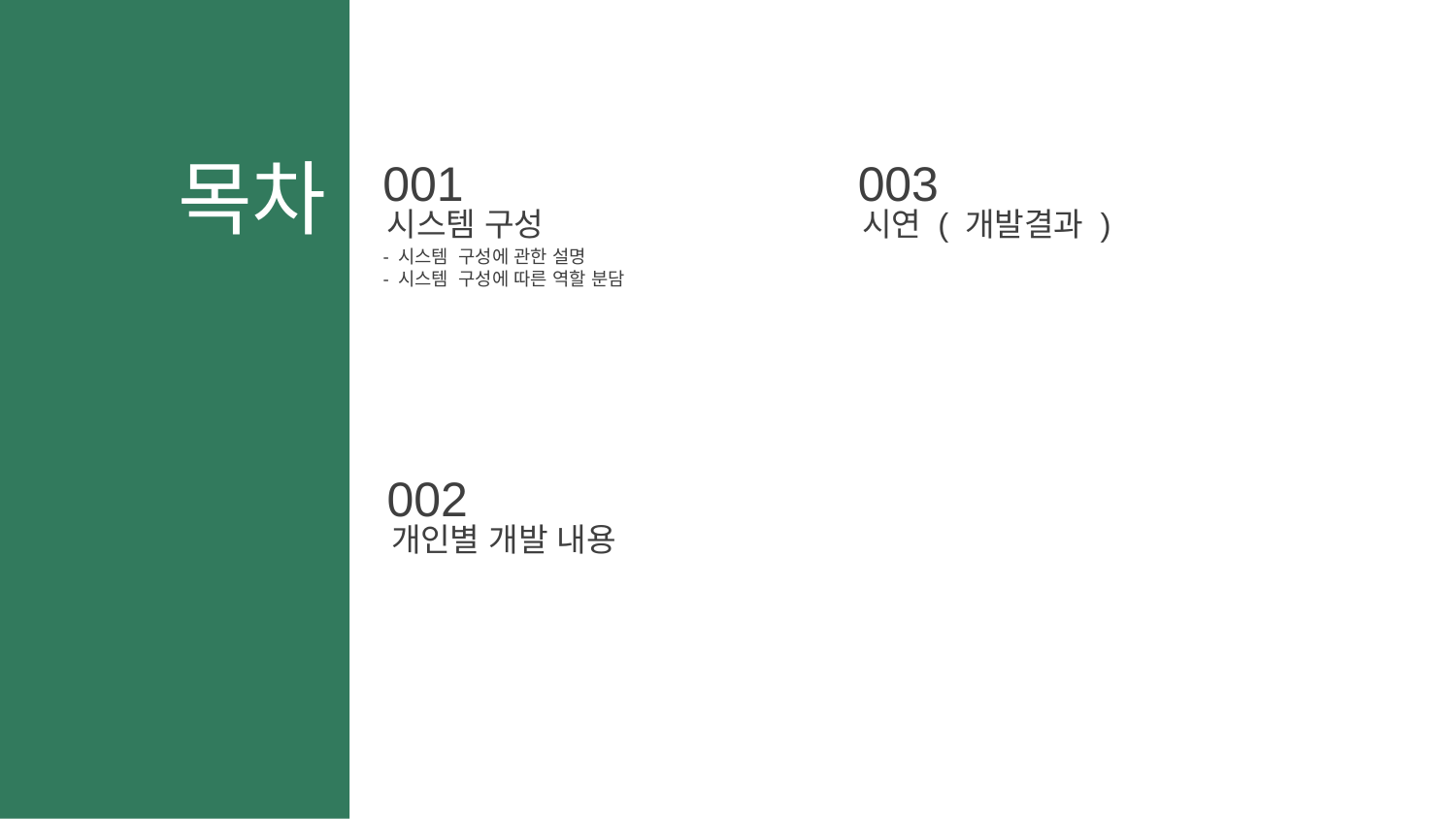

목차
001
003
시스템 구성
시연 ( 개발결과 )
- 시스템  구성에 관한 설명
- 시스템  구성에 따른 역할 분담
002
개인별 개발 내용